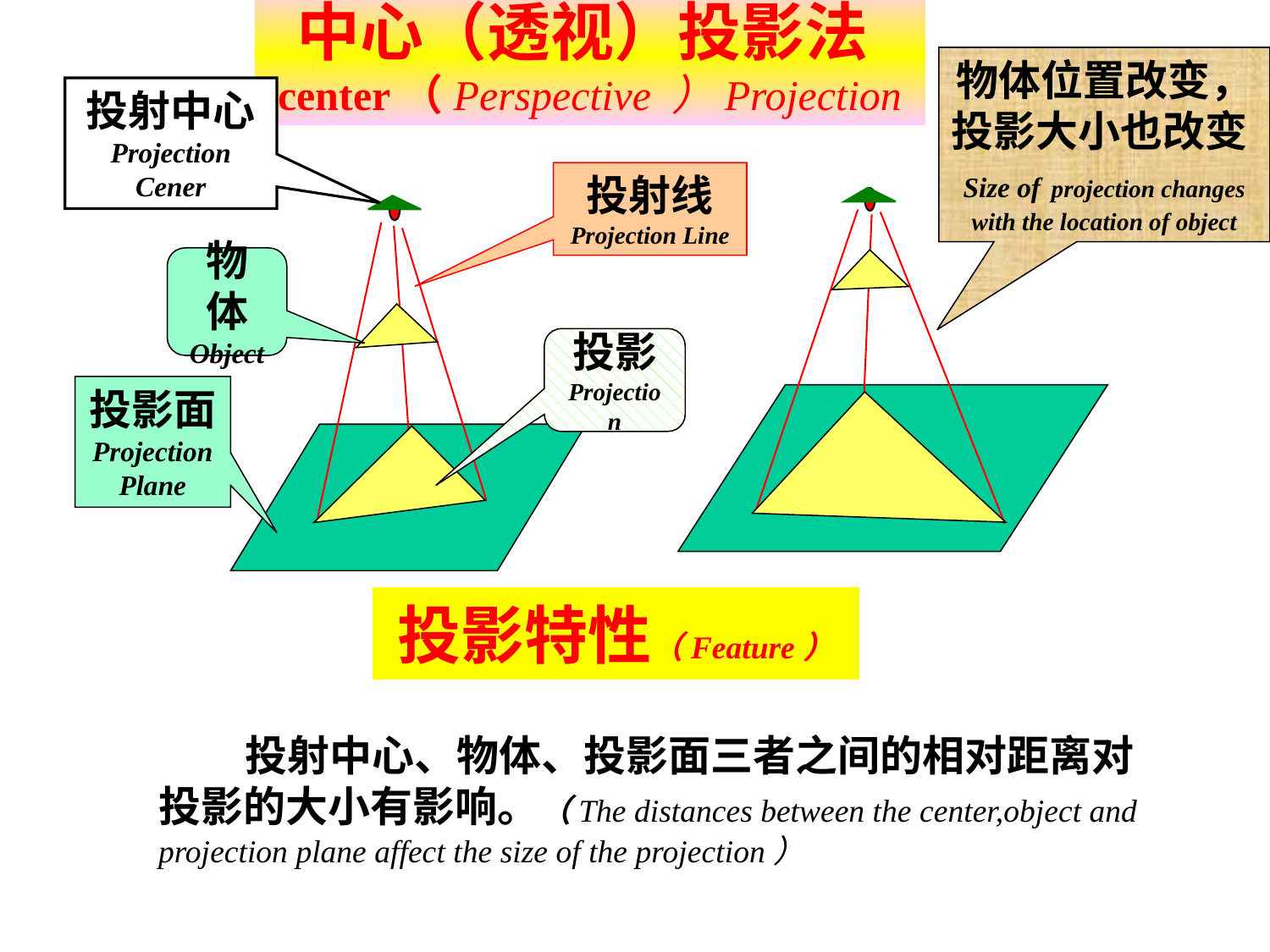

中心（透视）投影法center（Perspective ）Projection
物体位置改变，投影大小也改变Size of projection changes with the location of object
投射中心
Projection Cener
投射线
Projection Line

物体
Object

投影
Projection
投影面
Projection Plane

投影特性（Feature）
        投射中心、物体、投影面三者之间的相对距离对投影的大小有影响。（The distances between the center,object and projection plane affect the size of the projection）